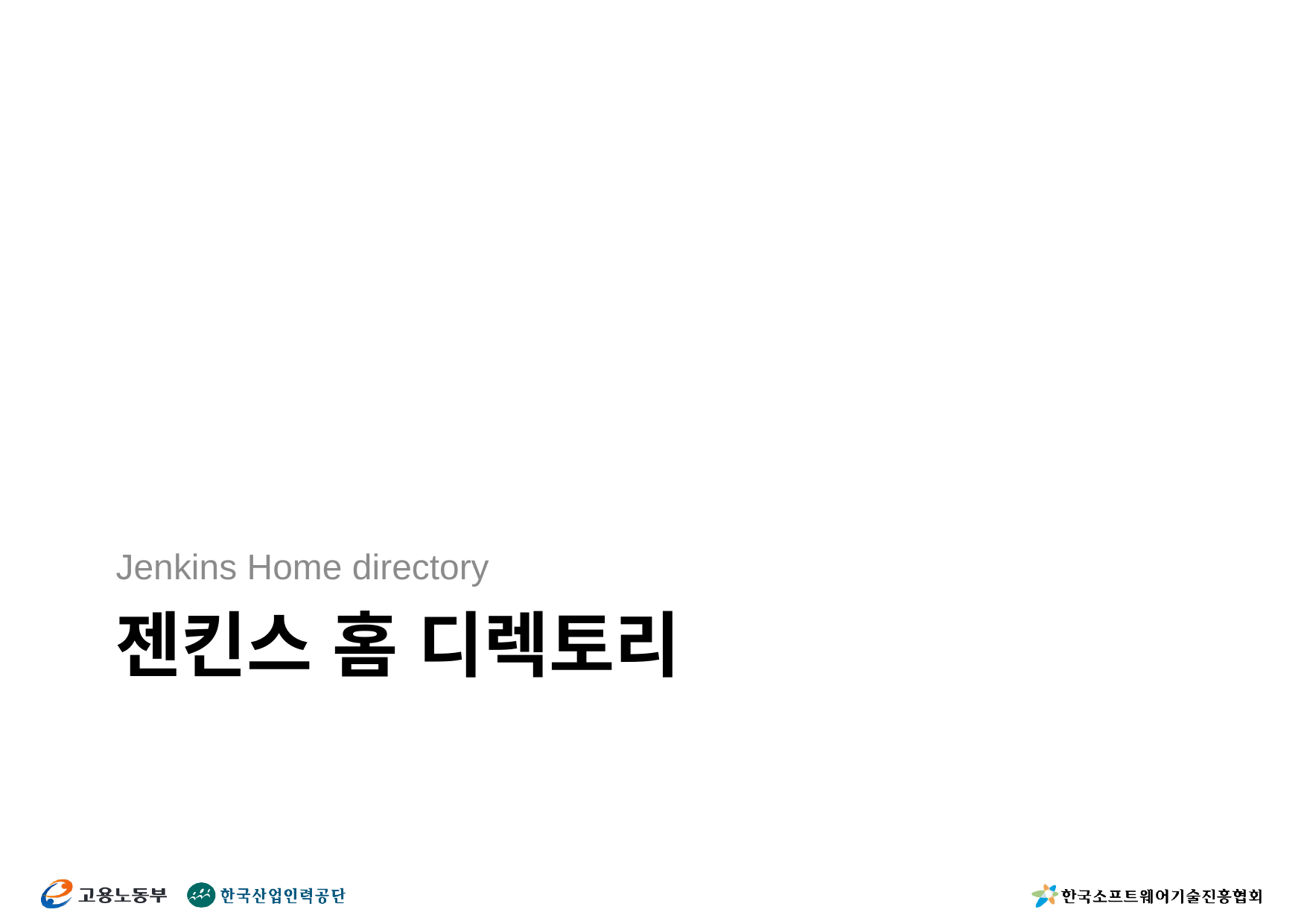

Jenkins Home directory
# 젠킨스 홈 디렉토리